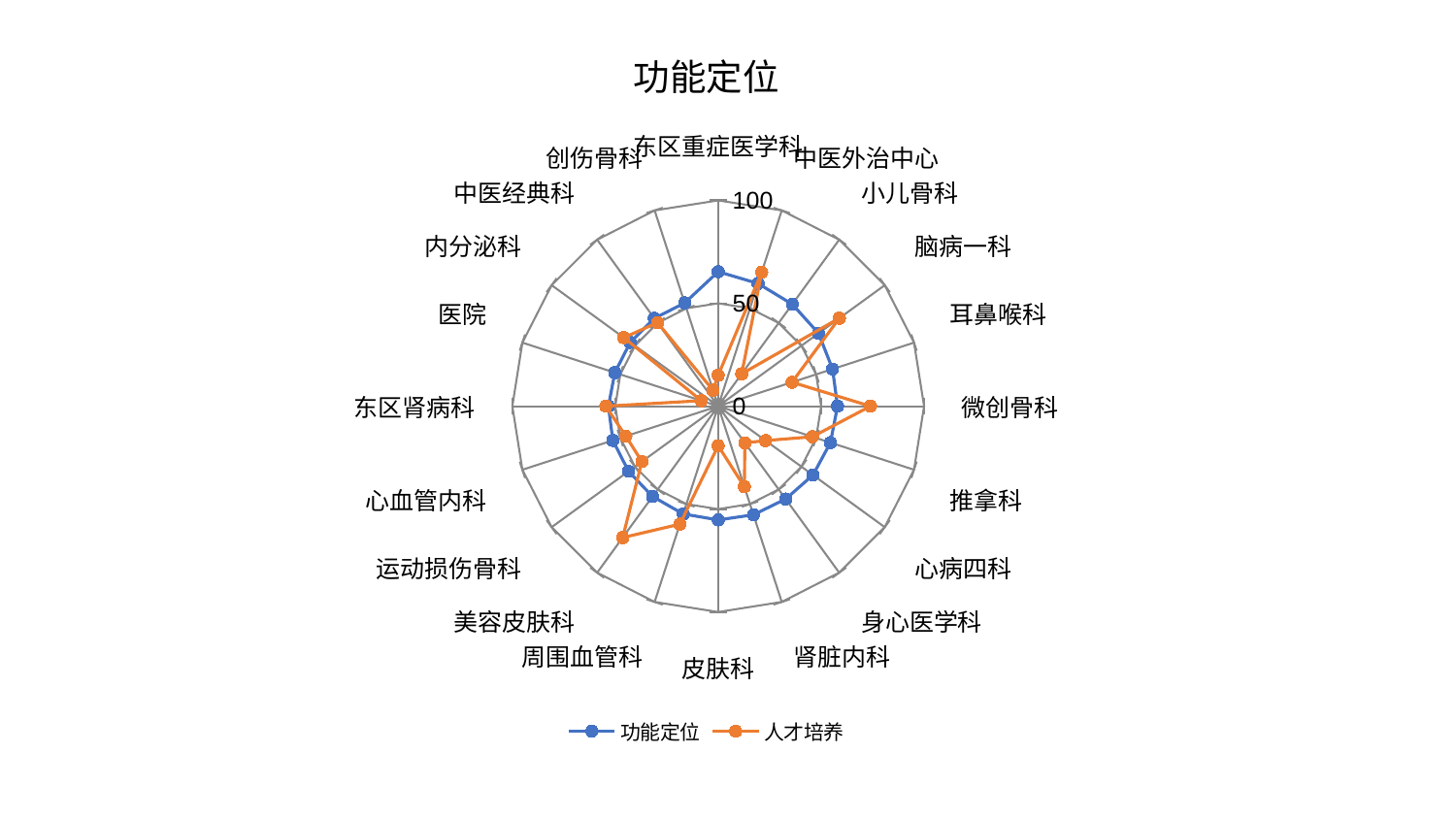

### Chart: 功能定位

| Category | 功能定位 | 人才培养 |
|---|---|---|
| 东区重症医学科 | 65.35567433355922 | 15.073366234630287 |
| 中医外治中心 | 62.70029434097889 | 68.4873935675524 |
| 小儿骨科 | 61.25279218709834 | 19.4538877054175 |
| 脑病一科 | 60.24968331121986 | 72.76397602386255 |
| 耳鼻喉科 | 58.406127041484936 | 37.688353453498856 |
| 微创骨科 | 57.96872910782233 | 73.95547818902116 |
| 推拿科 | 57.32118002364093 | 48.109325477102935 |
| 心病四科 | 56.92282691543496 | 28.445962649007935 |
| 身心医学科 | 55.770663141717115 | 22.07438228874617 |
| 肾脏内科 | 55.48657235739582 | 41.15383207516166 |
| 皮肤科 | 55.277127212232735 | 19.24659176479803 |
| 周围血管科 | 55.05401841477667 | 60.275552959770685 |
| 美容皮肤科 | 54.264672815992135 | 78.91558198952704 |
| 运动损伤骨科 | 53.84182305622526 | 45.82395575235819 |
| 心血管内科 | 53.81134269374499 | 47.182862796173175 |
| 东区肾病科 | 53.328077193701546 | 54.56596416115175 |
| 医院 | 52.7988490976029 | 8.577502663960152 |
| 内分泌科 | 52.79315987276831 | 56.67201835086081 |
| 中医经典科 | 52.77397794677767 | 50.18325124721295 |
| 创伤骨科 | 52.746315568315374 | 8.165237001440468 |
33